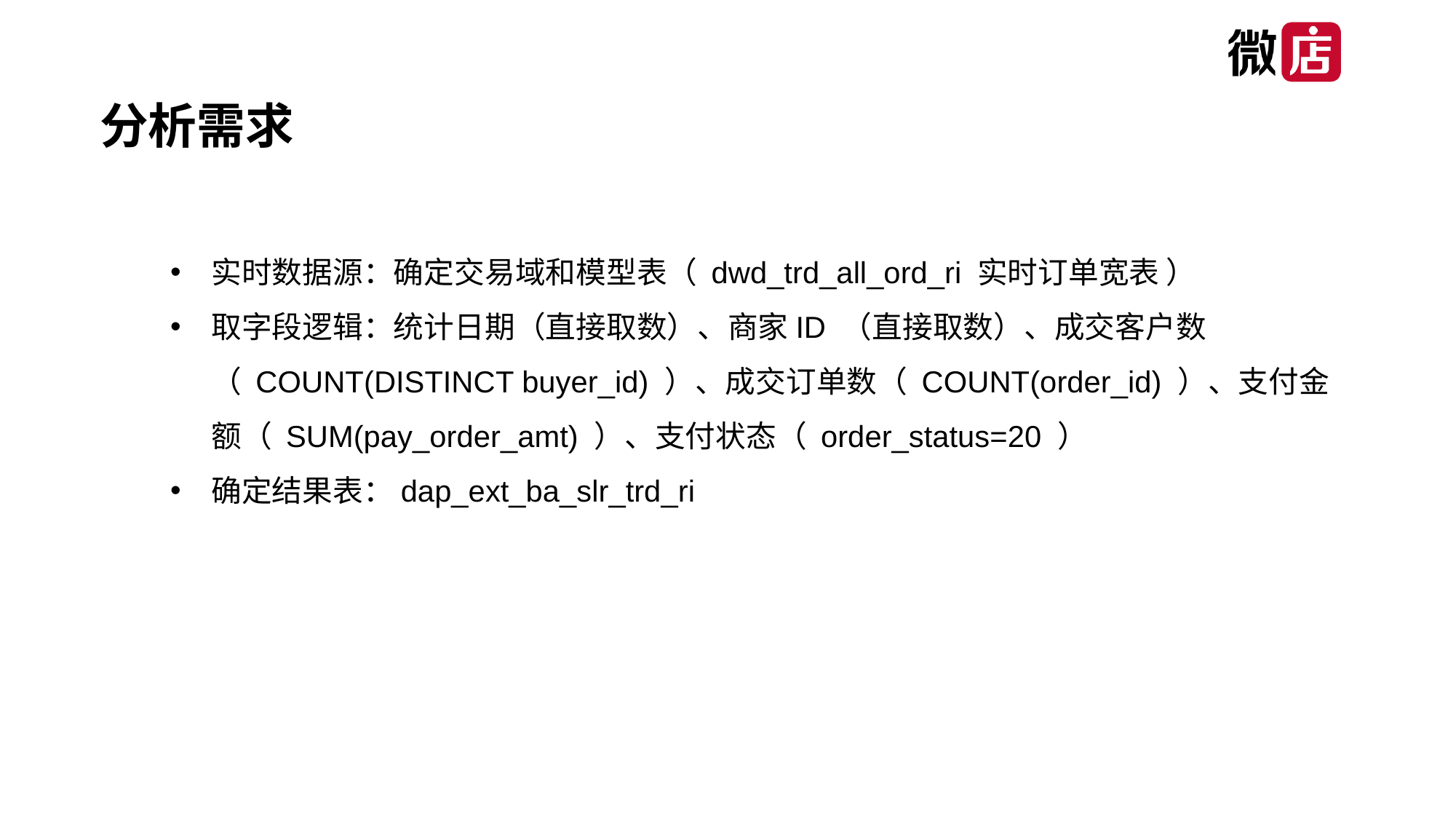

分析需求

实时数据源：确定交易域和模型表（ dwd_trd_all_ord_ri 实时订单宽表 ）
取字段逻辑：统计日期（直接取数）、商家ID （直接取数）、成交客户数（ COUNT(DISTINCT buyer_id) ）、成交订单数（ COUNT(order_id) ）、支付金额（ SUM(pay_order_amt) ）、支付状态（ order_status=20 ）
确定结果表：dap_ext_ba_slr_trd_ri